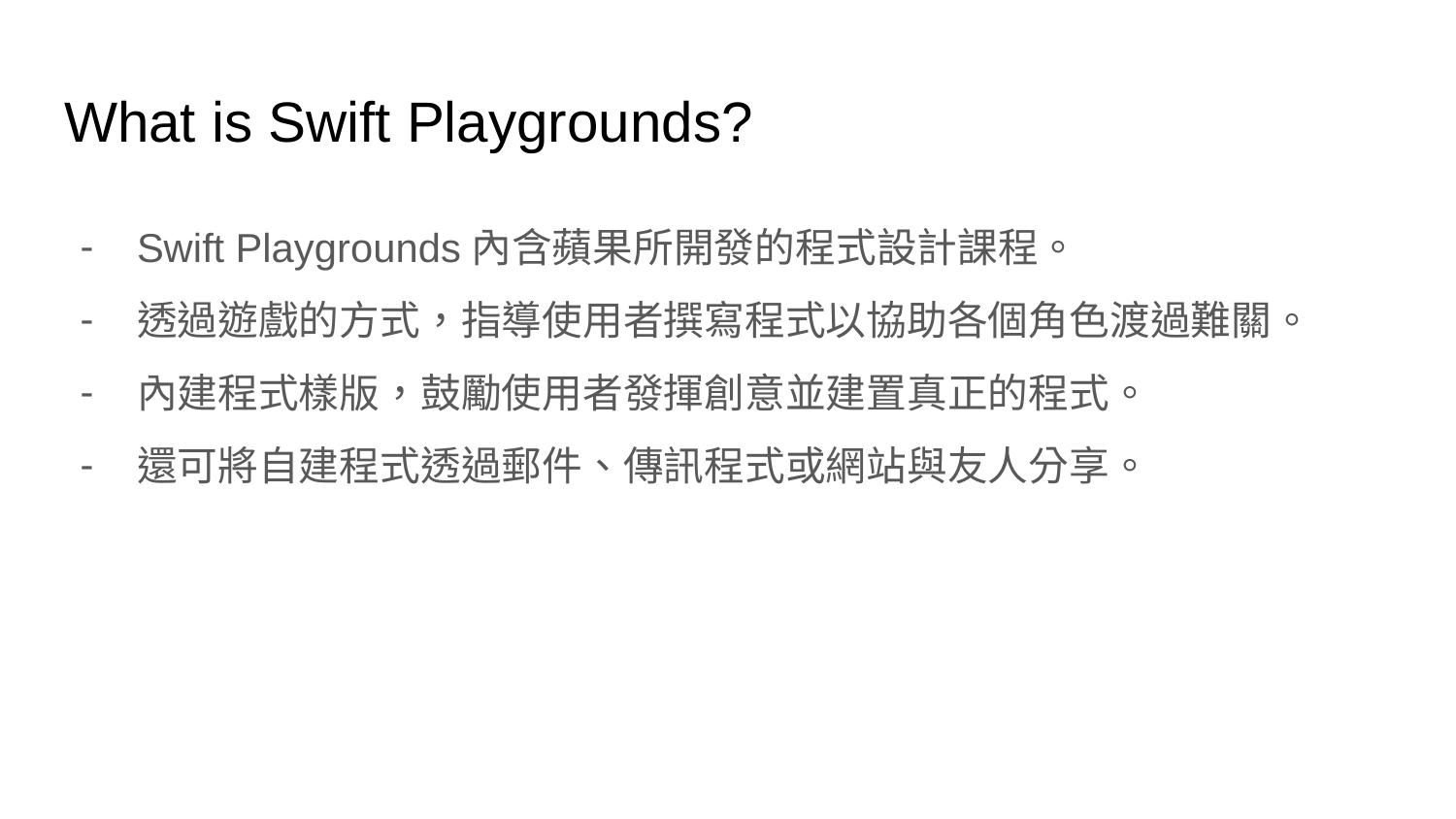

# What is Swift Playgrounds?
Swift Playgrounds內含蘋果所開發的程式設計課程。
透過遊戲的方式，指導使用者撰寫程式以協助各個角色渡過難關。
內建程式樣版，鼓勵使用者發揮創意並建置真正的程式。
還可將自建程式透過郵件、傳訊程式或網站與友人分享。